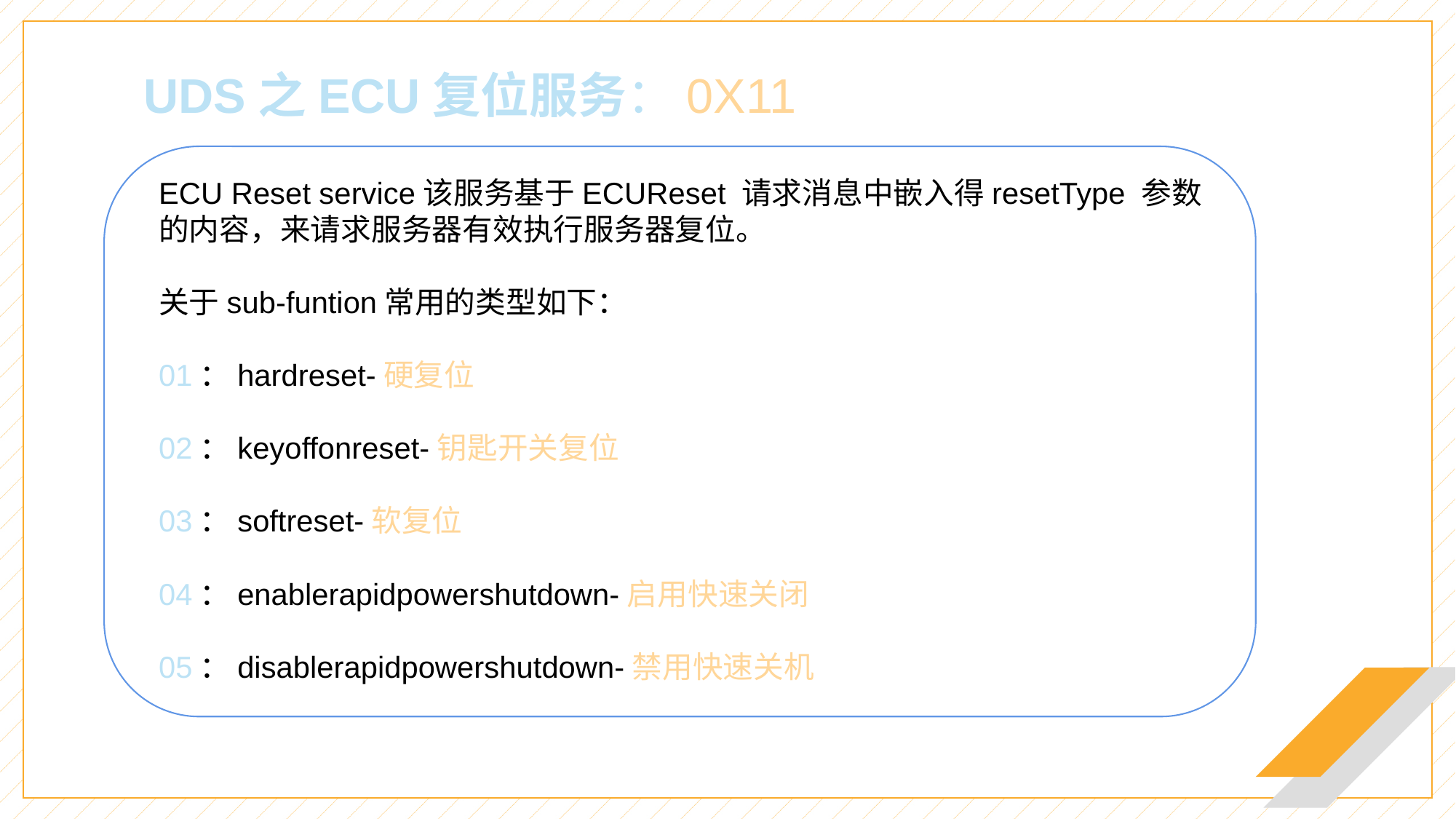

UDS之ECU复位服务：0X11

ECU Reset service该服务基于ECUReset 请求消息中嵌入得resetType 参数的内容，来请求服务器有效执行服务器复位。

关于sub-funtion常用的类型如下：

01：hardreset-硬复位

02：keyoffonreset-钥匙开关复位

03：softreset-软复位

04：enablerapidpowershutdown-启用快速关闭

05：disablerapidpowershutdown-禁用快速关机